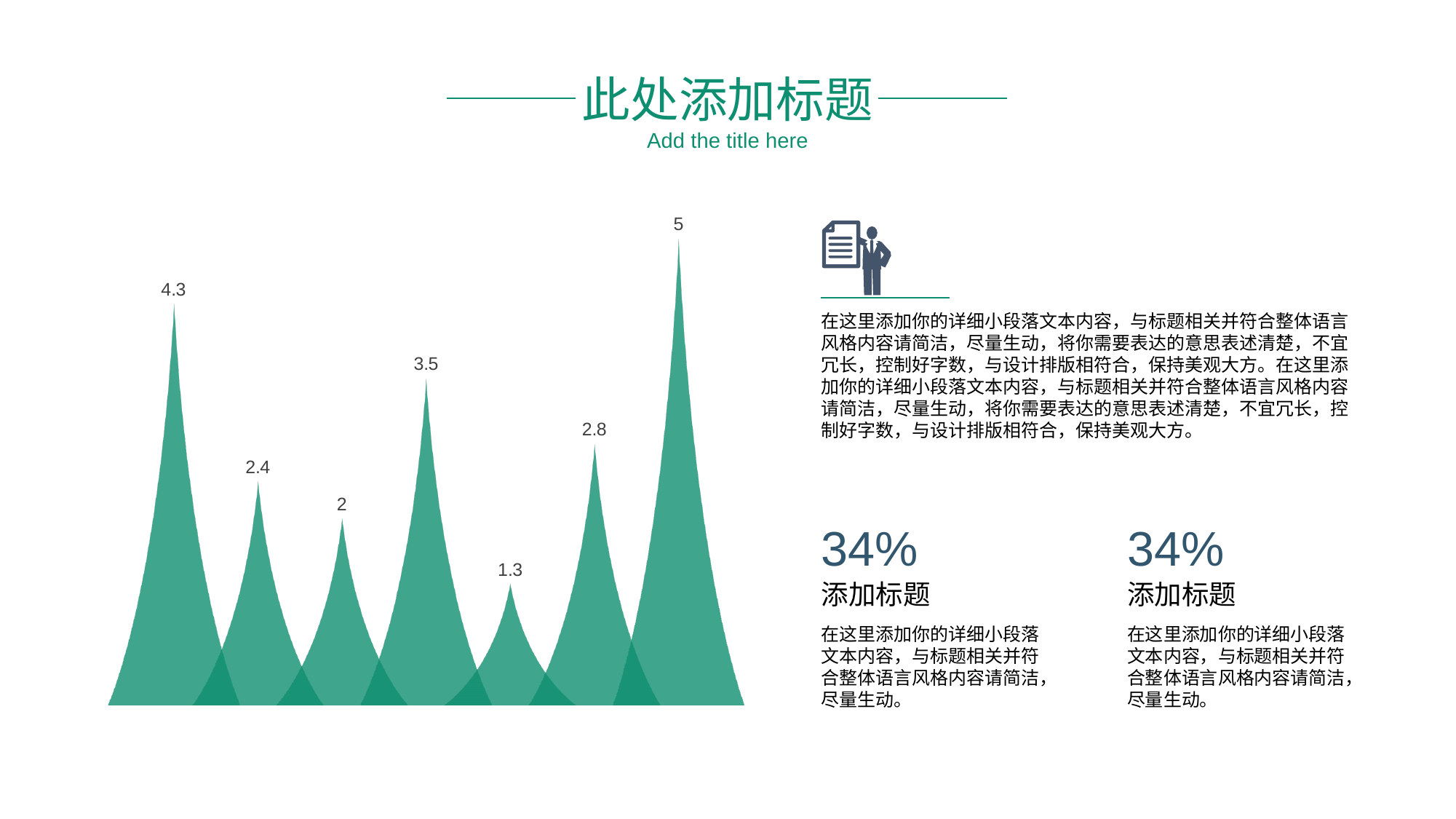

此处添加标题
Add the title here

### Chart

| Category | 系列 1 | 系列 2 | 系列 3 | 系列 4 | 系列 5 | 系列 6 | 系列 7 |
|---|---|---|---|---|---|---|---|
| 类别 1 | 4.3 | 2.4 | 2.0 | 3.5 | 1.3 | 2.8 | 5.0 |

在这里添加你的详细小段落文本内容，与标题相关并符合整体语言风格内容请简洁，尽量生动，将你需要表达的意思表述清楚，不宜冗长，控制好字数，与设计排版相符合，保持美观大方。在这里添加你的详细小段落文本内容，与标题相关并符合整体语言风格内容请简洁，尽量生动，将你需要表达的意思表述清楚，不宜冗长，控制好字数，与设计排版相符合，保持美观大方。
34%
添加标题
在这里添加你的详细小段落文本内容，与标题相关并符合整体语言风格内容请简洁，尽量生动。
34%
添加标题
在这里添加你的详细小段落文本内容，与标题相关并符合整体语言风格内容请简洁，尽量生动。